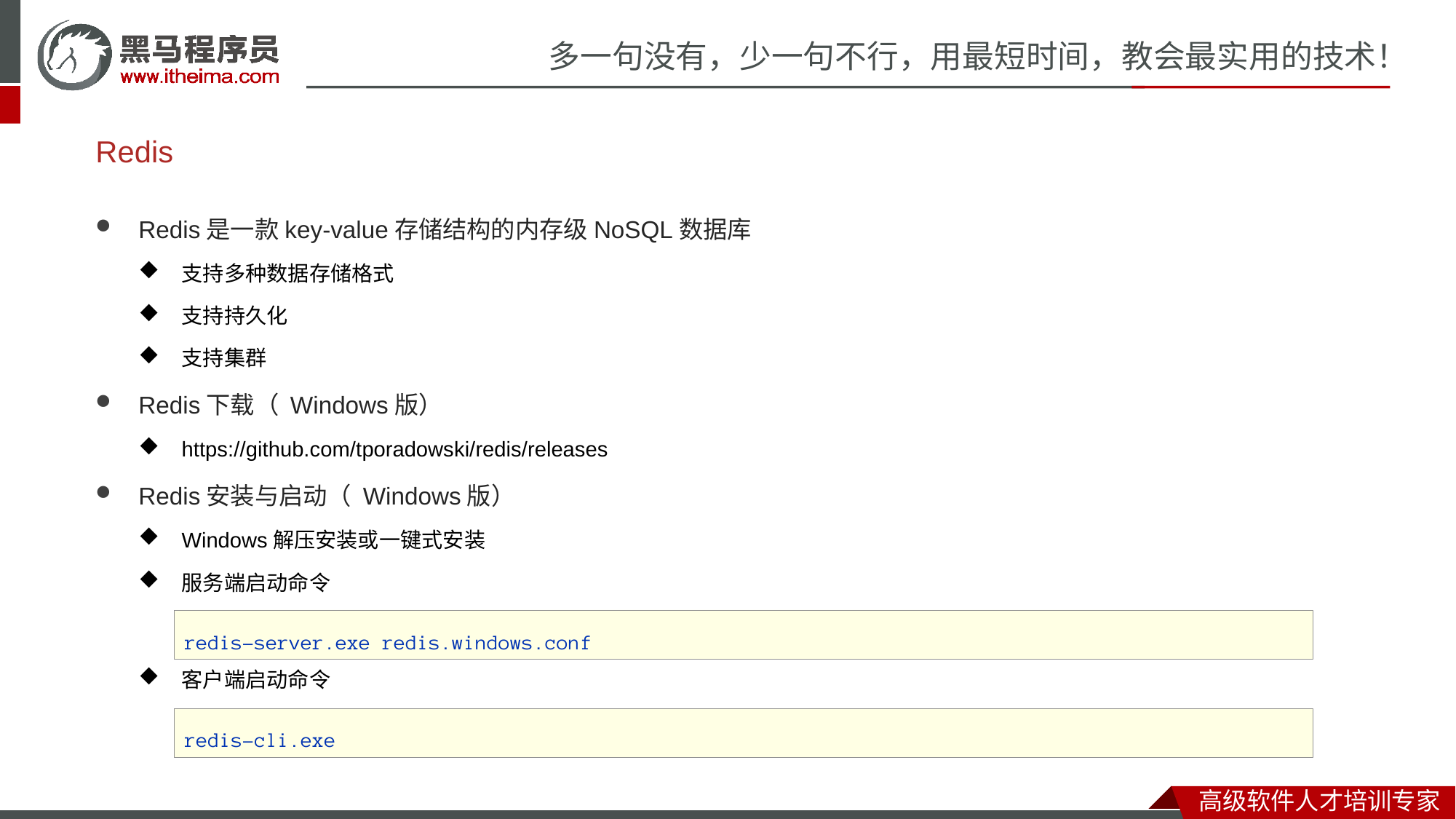

# Redis
Redis是一款key-value存储结构的内存级NoSQL数据库
支持多种数据存储格式
支持持久化
支持集群
Redis下载（ Windows版）
https://github.com/tporadowski/redis/releases
Redis安装与启动（ Windows版）
Windows解压安装或一键式安装
服务端启动命令

客户端启动命令

redis-server.exe redis.windows.conf
redis-cli.exe